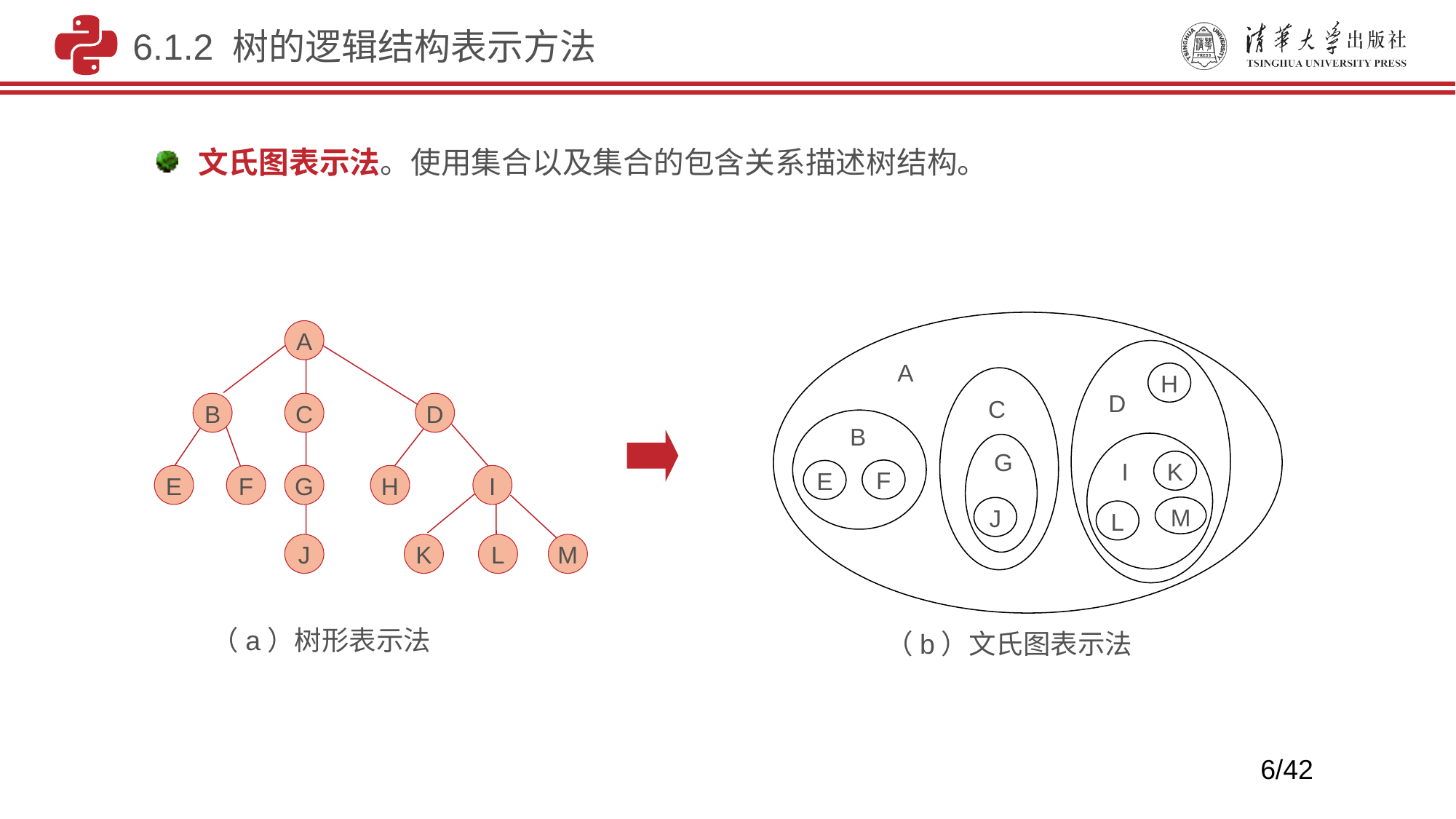

6.1.2 树的逻辑结构表示方法
文氏图表示法。使用集合以及集合的包含关系描述树结构。

A
H

D
C

B

G
I
K
F
E
M
J
L
（b）文氏图表示法
A

B
C
D

G
E
F
H
I

J
K
L
M
（a）树形表示法

6/42